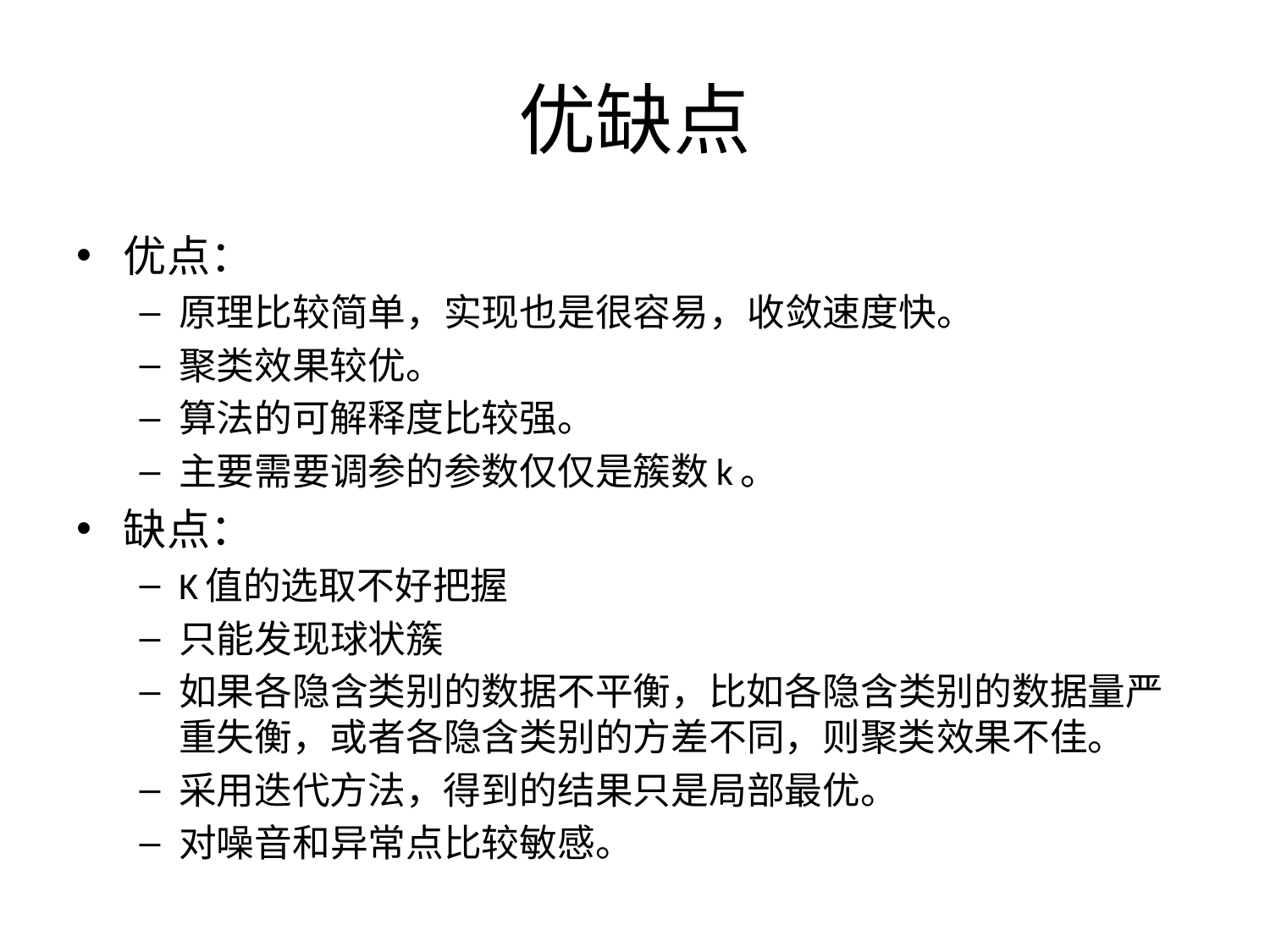

# 优缺点
优点：
原理比较简单，实现也是很容易，收敛速度快。
聚类效果较优。
算法的可解释度比较强。
主要需要调参的参数仅仅是簇数k。
缺点：
K值的选取不好把握
只能发现球状簇
如果各隐含类别的数据不平衡，比如各隐含类别的数据量严重失衡，或者各隐含类别的方差不同，则聚类效果不佳。
采用迭代方法，得到的结果只是局部最优。
对噪音和异常点比较敏感。